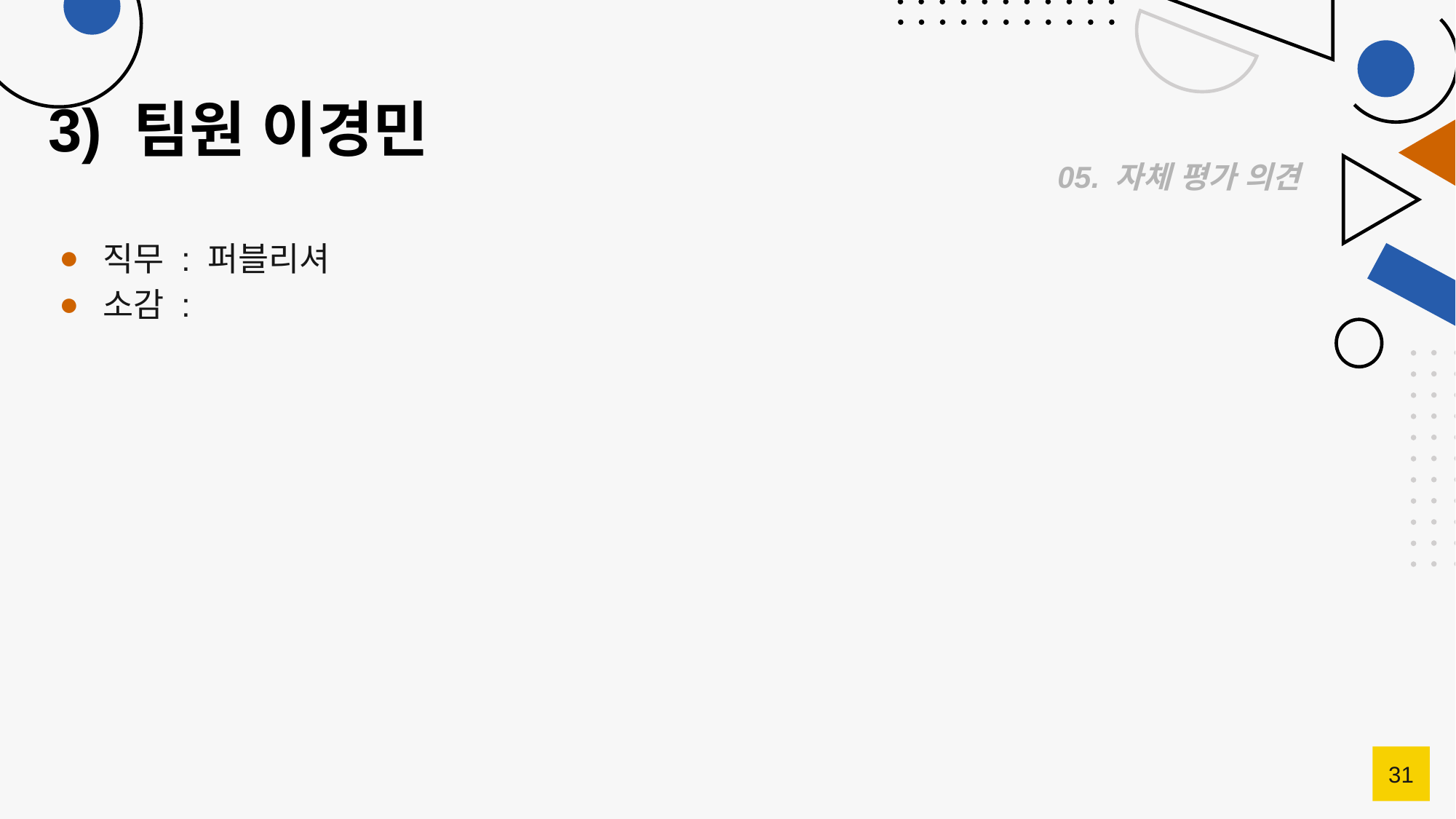

# 3) 팀원 이경민
05. 자체 평가 의견
직무 : 퍼블리셔
소감 :
31